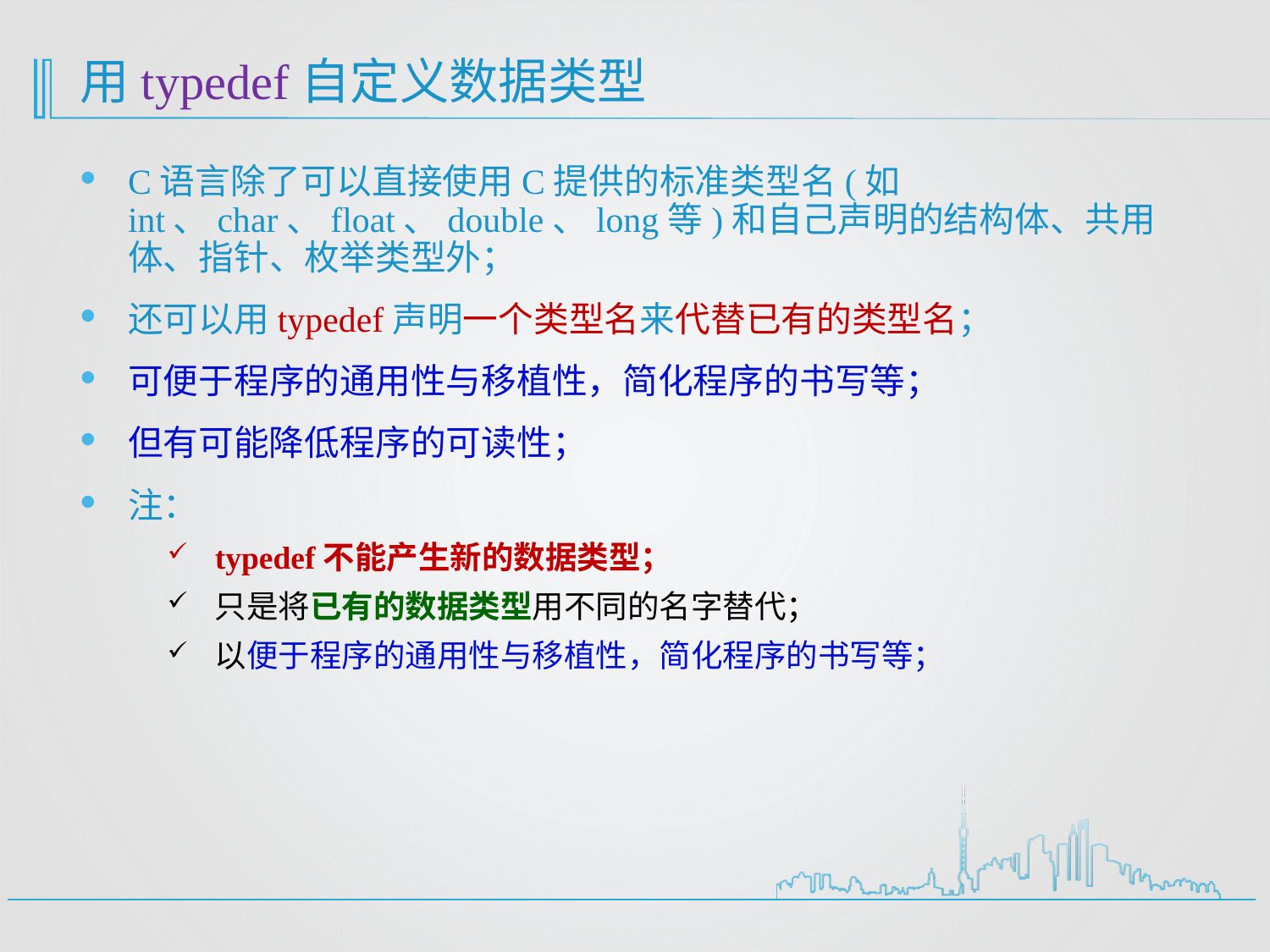

# 用typedef自定义数据类型
C语言除了可以直接使用C提供的标准类型名(如int、char、float、double、long等)和自己声明的结构体、共用体、指针、枚举类型外；
还可以用typedef声明一个类型名来代替已有的类型名；
可便于程序的通用性与移植性，简化程序的书写等；
但有可能降低程序的可读性；
注：
typedef不能产生新的数据类型；
只是将已有的数据类型用不同的名字替代；
以便于程序的通用性与移植性，简化程序的书写等；